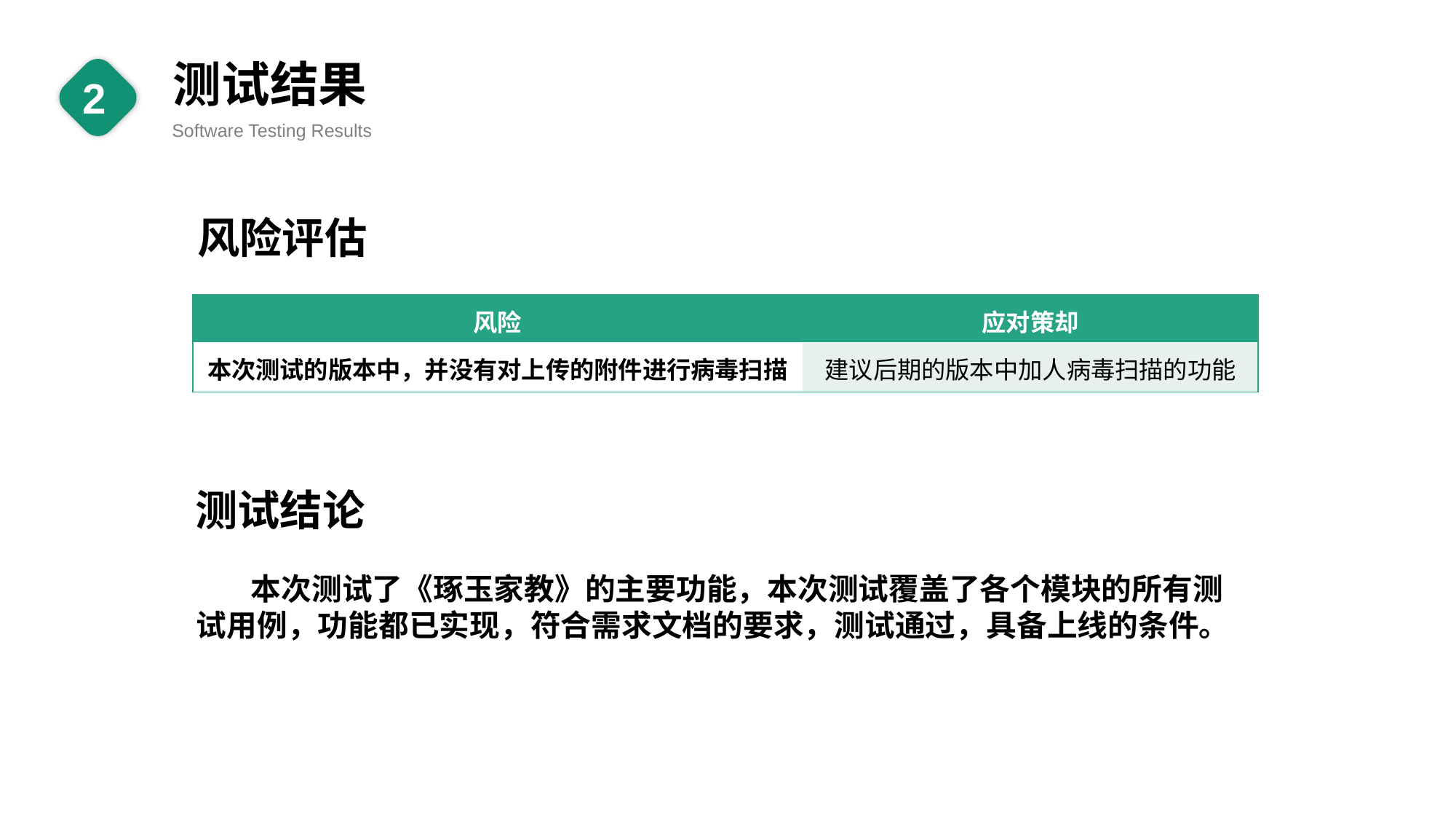

测试结果
Software Testing Results

2
风险评估
| 风险 | 应对策却 |
| --- | --- |
| 本次测试的版本中，并没有对上传的附件进行病毒扫描 | 建议后期的版本中加人病毒扫描的功能 |
测试结论
本次测试了《琢玉家教》的主要功能，本次测试覆盖了各个模块的所有测试用例，功能都已实现，符合需求文档的要求，测试通过，具备上线的条件。